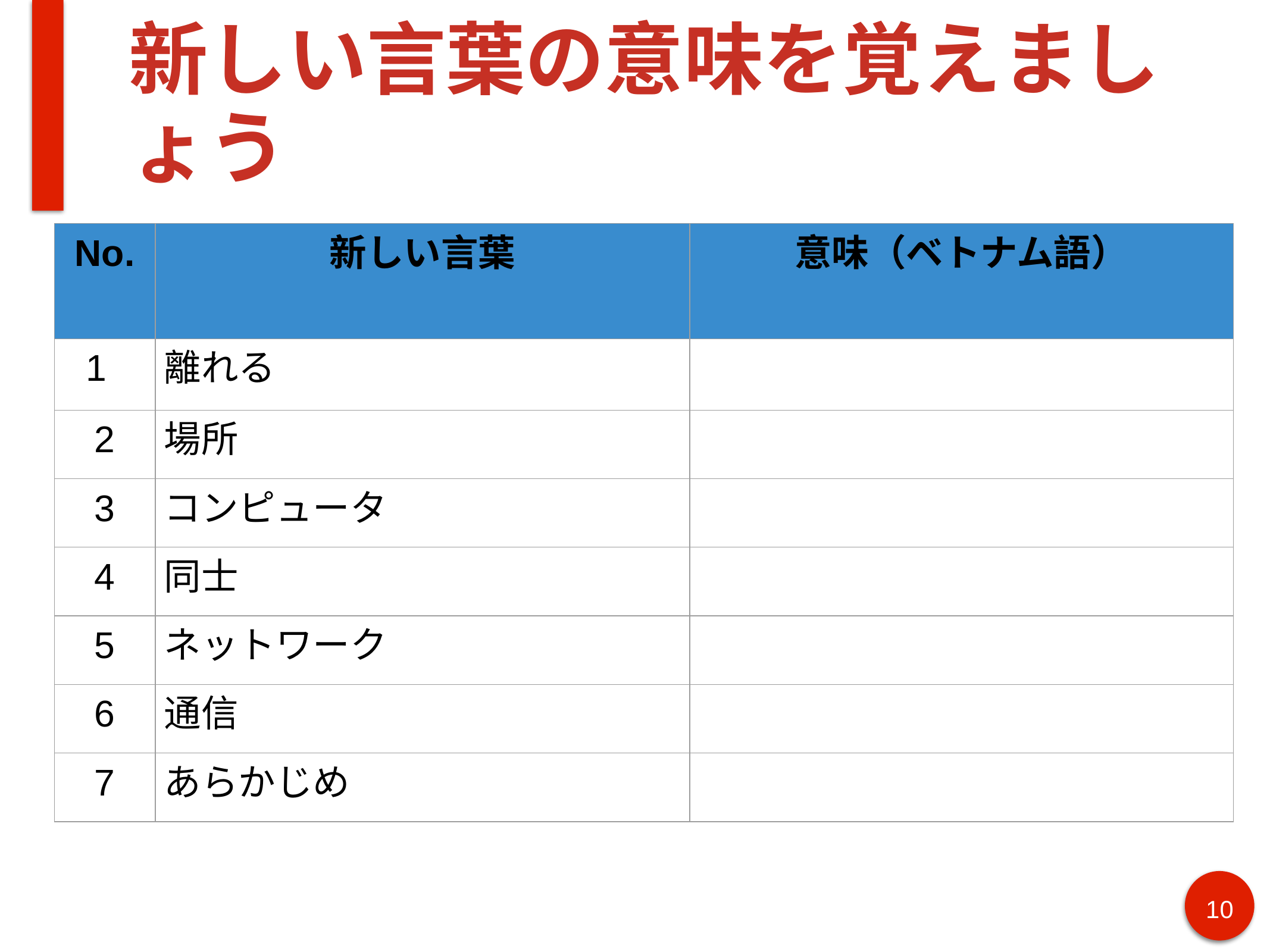

# 新しい言葉の意味を覚えましょう
| No. | 新しい言葉 | 意味（ベトナム語） |
| --- | --- | --- |
| 1 | 離れる |  |
| 2 | 場所 |  |
| 3 | コンピュータ |  |
| 4 | 同士 |  |
| 5 | ネットワーク |  |
| 6 | 通信 |  |
| 7 | あらかじめ |  |
10